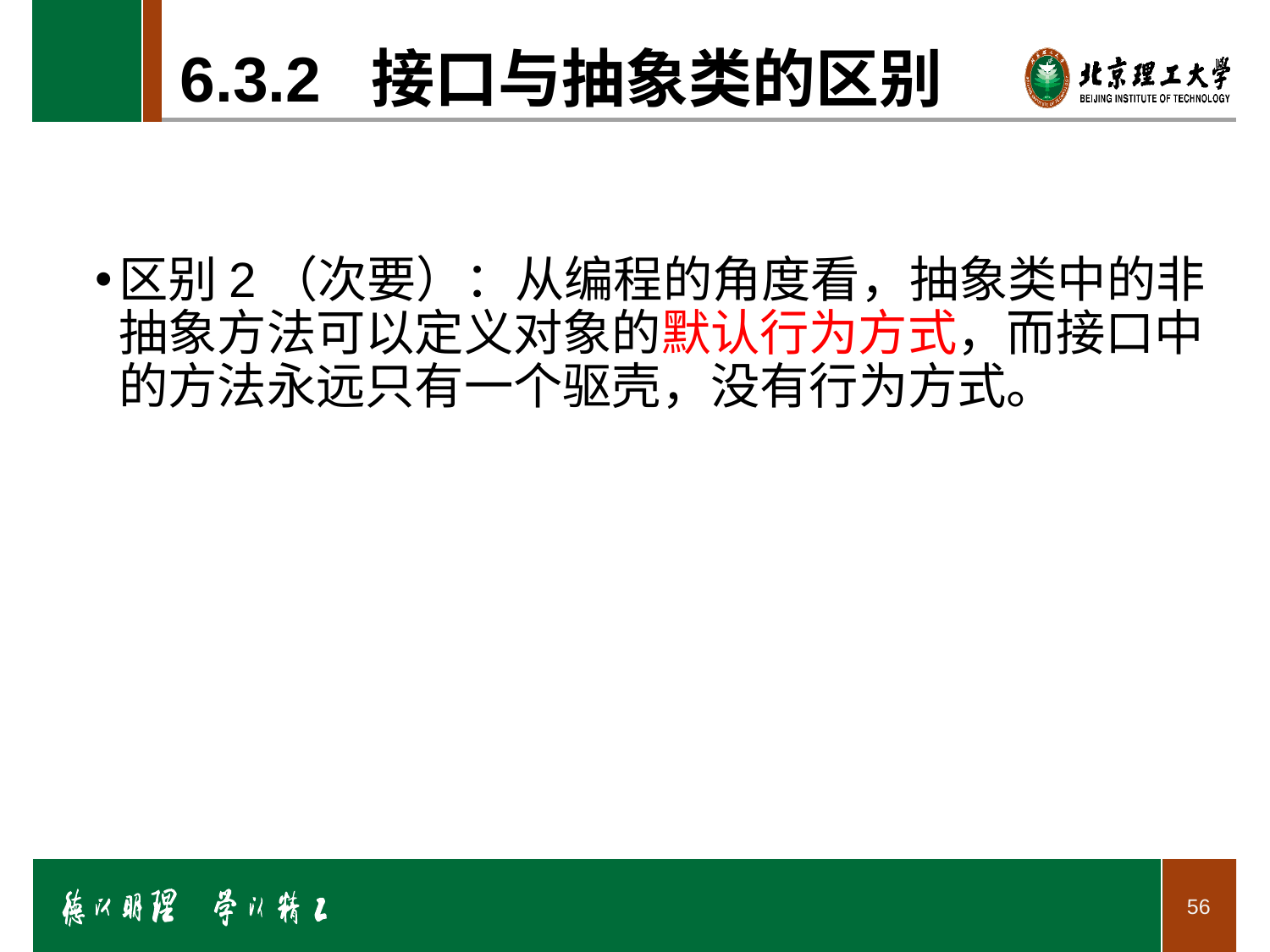

# 6.3.2  接口与抽象类的区别
区别2（次要）：从编程的角度看，抽象类中的非抽象方法可以定义对象的默认行为方式，而接口中的方法永远只有一个驱壳，没有行为方式。